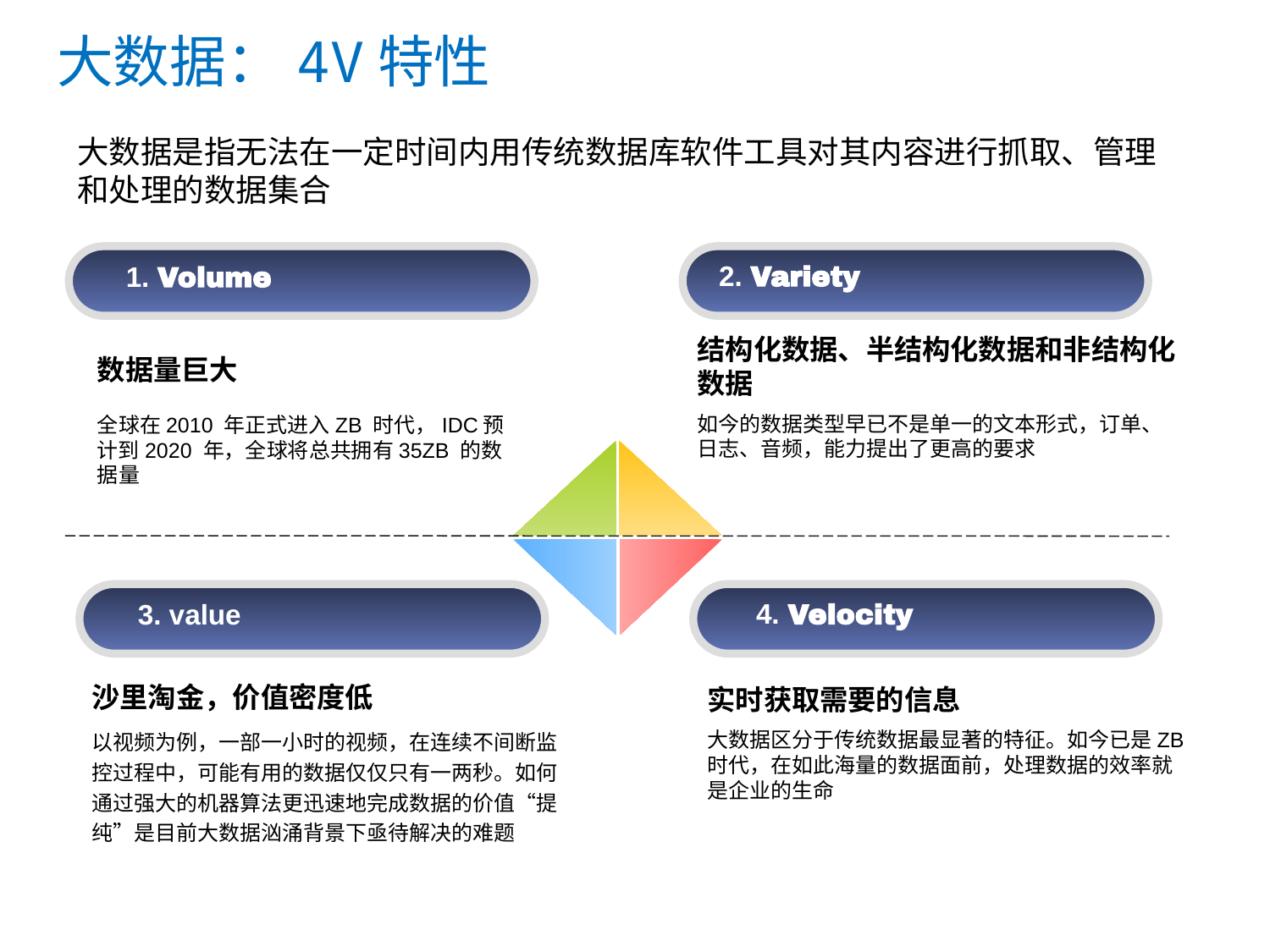

大数据：4V特性
大数据是指无法在一定时间内用传统数据库软件工具对其内容进行抓取、管理和处理的数据集合

2. Variety

1. Volume

结构化数据、半结构化数据和非结构化数据
如今的数据类型早已不是单一的文本形式，订单、日志、音频，能力提出了更高的要求

4. Velocity

3. value
沙里淘金，价值密度低
以视频为例，一部一小时的视频，在连续不间断监控过程中，可能有用的数据仅仅只有一两秒。如何通过强大的机器算法更迅速地完成数据的价值“提纯”是目前大数据汹涌背景下亟待解决的难题
实时获取需要的信息
大数据区分于传统数据最显著的特征。如今已是ZB时代，在如此海量的数据面前，处理数据的效率就是企业的生命
数据量巨大

全球在2010 年正式进入ZB 时代，IDC预计到2020 年，全球将总共拥有35ZB 的数据量